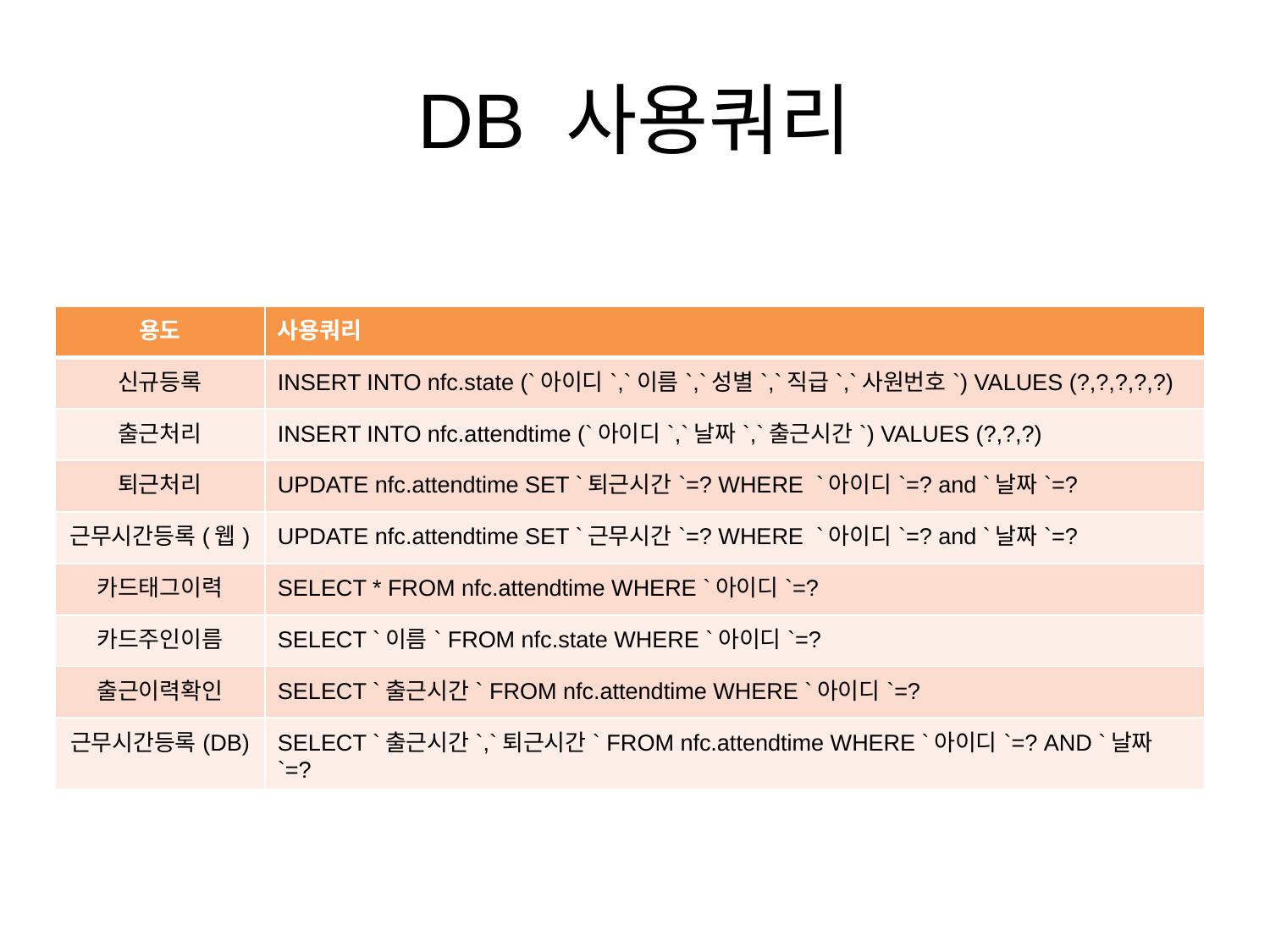

# DB 사용쿼리
| 용도 | 사용쿼리 |
| --- | --- |
| 신규등록 | INSERT INTO nfc.state (`아이디`,`이름`,`성별`,`직급`,`사원번호`) VALUES (?,?,?,?,?) |
| 출근처리 | INSERT INTO nfc.attendtime (`아이디`,`날짜`,`출근시간`) VALUES (?,?,?) |
| 퇴근처리 | UPDATE nfc.attendtime SET `퇴근시간`=? WHERE `아이디`=? and `날짜`=? |
| 근무시간등록(웹) | UPDATE nfc.attendtime SET `근무시간`=? WHERE `아이디`=? and `날짜`=? |
| 카드태그이력 | SELECT \* FROM nfc.attendtime WHERE `아이디`=? |
| 카드주인이름 | SELECT `이름` FROM nfc.state WHERE `아이디`=? |
| 출근이력확인 | SELECT `출근시간` FROM nfc.attendtime WHERE `아이디`=? |
| 근무시간등록(DB) | SELECT `출근시간`,`퇴근시간` FROM nfc.attendtime WHERE `아이디`=? AND `날짜`=? |